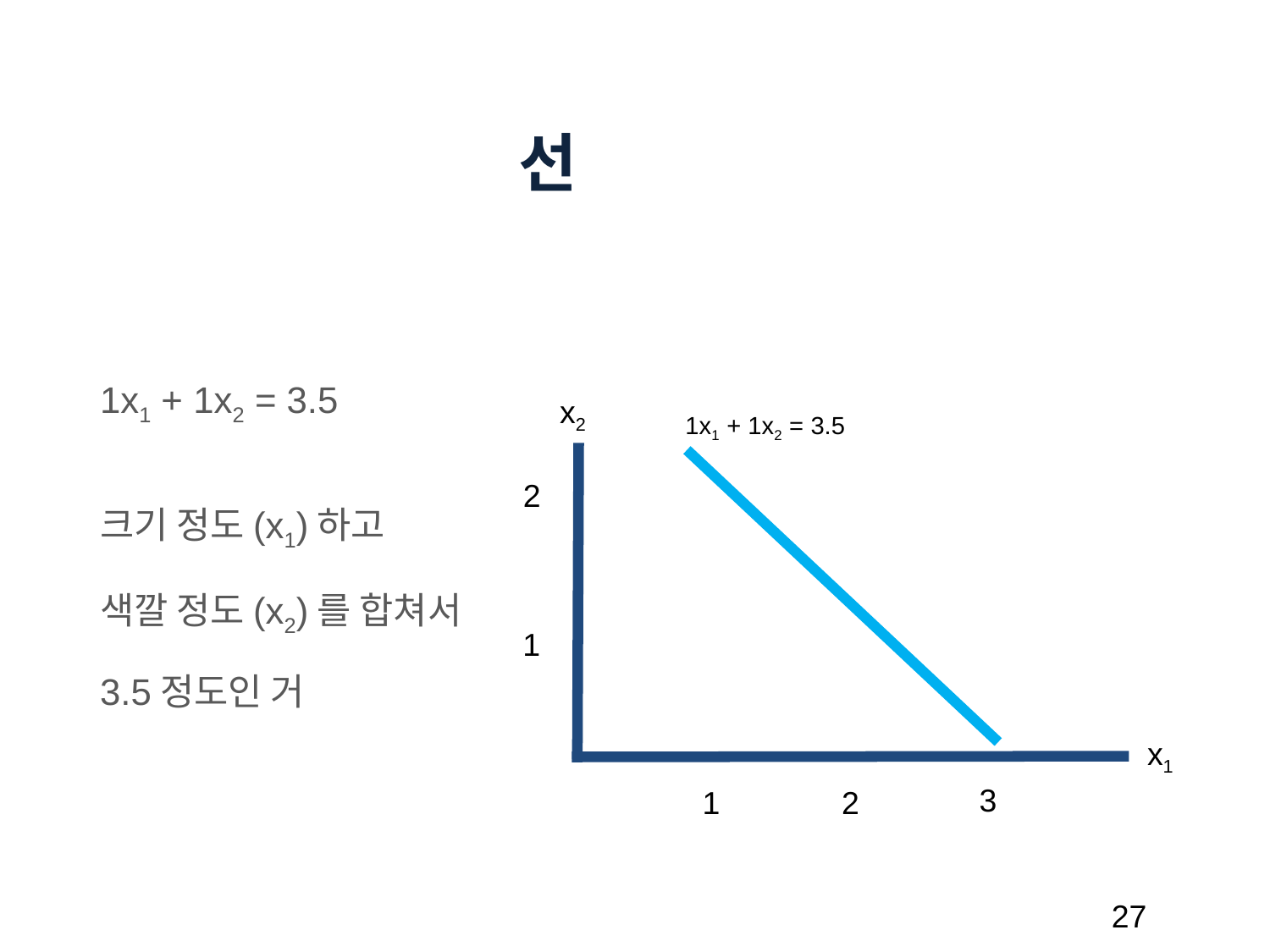

선

1x1 + 1x2 = 3.5

크기 정도(x1)하고

색깔 정도(x2)를 합쳐서

3.5정도인 거

x2
1x1 + 1x2 = 3.5

2
1
x1
3
1
2